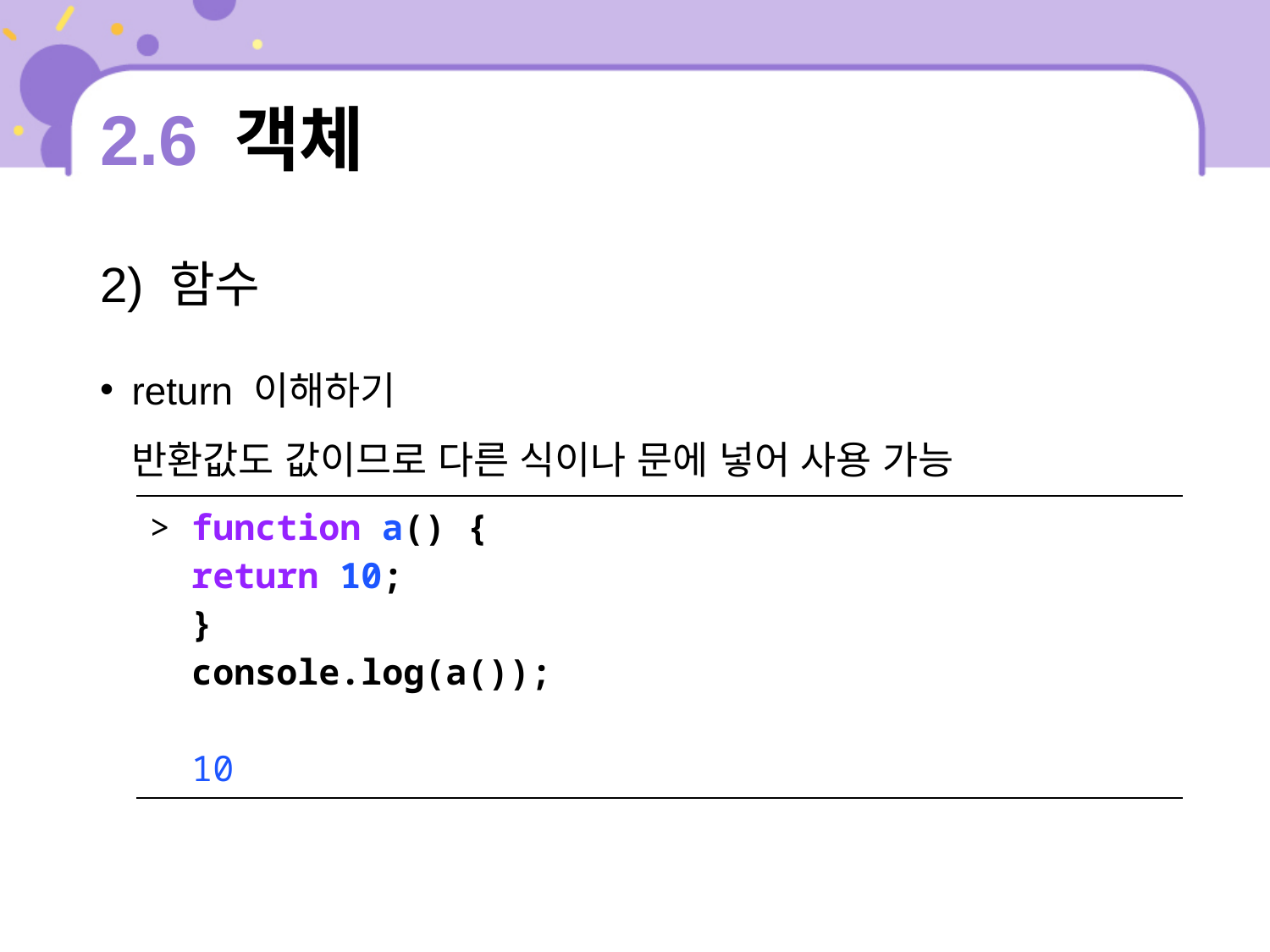

# 2.6 객체
2) 함수
return 이해하기
반환값도 값이므로 다른 식이나 문에 넣어 사용 가능
| > function a() { return 10; } console.log(a()); 10 |
| --- |